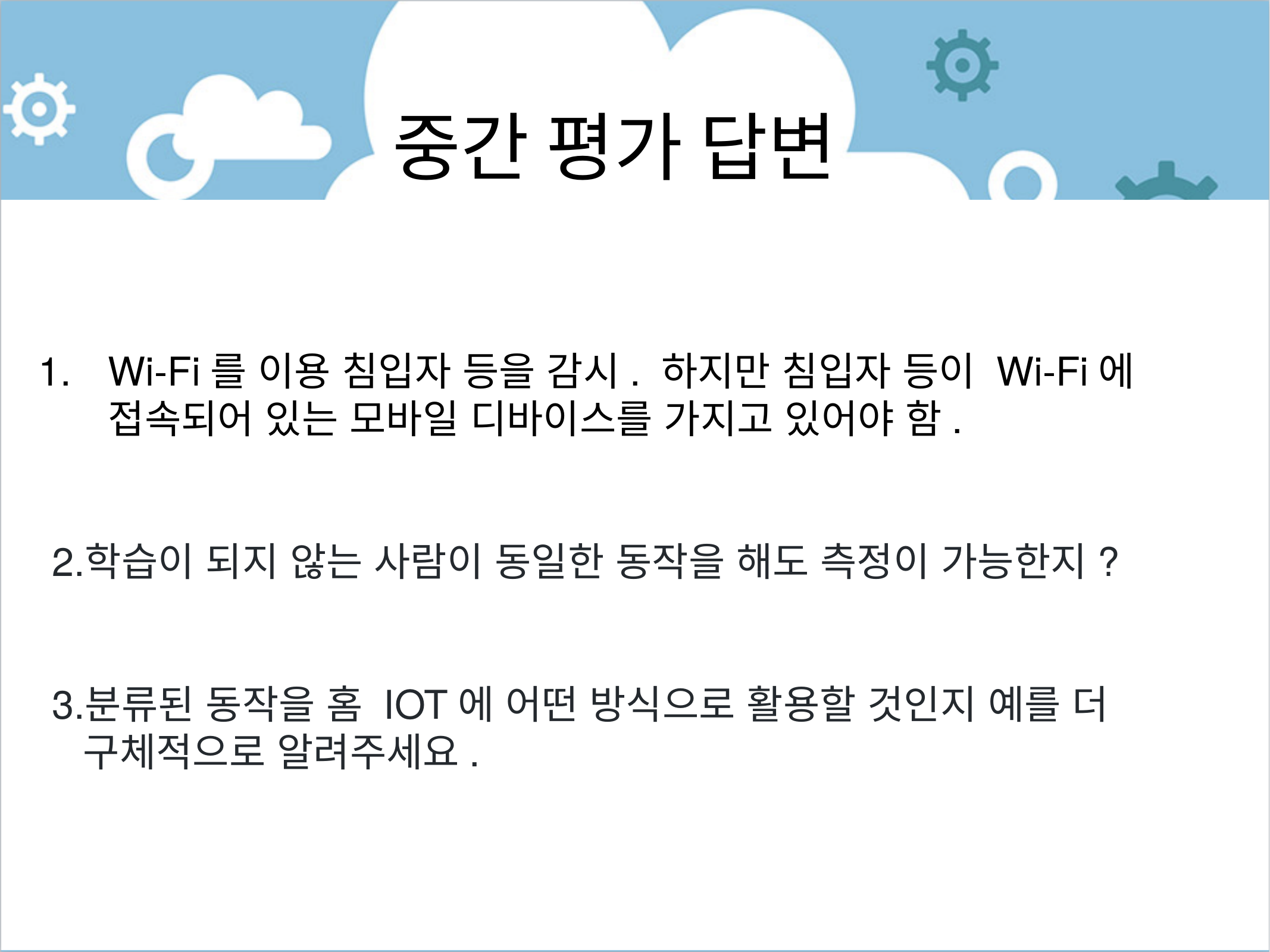

# 중간 평가 답변
Wi-Fi를 이용 침입자 등을 감시. 하지만 침입자 등이 Wi-Fi에 접속되어 있는 모바일 디바이스를 가지고 있어야 함.

학습이 되지 않는 사람이 동일한 동작을 해도 측정이 가능한지?

분류된 동작을 홈 IOT에 어떤 방식으로 활용할 것인지 예를 더 구체적으로 알려주세요.